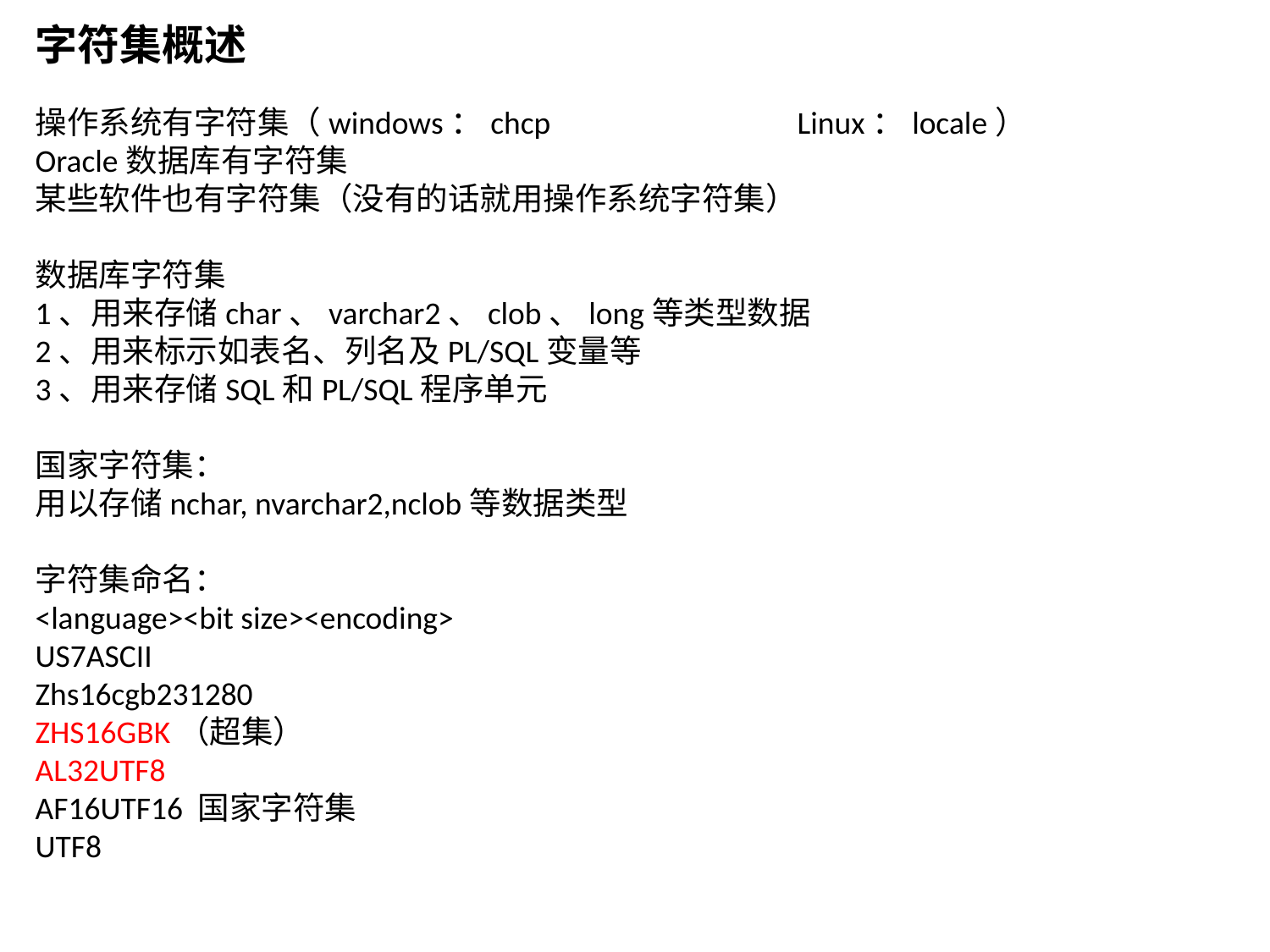

字符集概述
操作系统有字符集（windows：chcp		Linux：locale）
Oracle数据库有字符集
某些软件也有字符集（没有的话就用操作系统字符集）

数据库字符集
1、用来存储char、varchar2、clob、long等类型数据
2、用来标示如表名、列名及PL/SQL变量等
3、用来存储SQL和PL/SQL程序单元

国家字符集：
用以存储nchar, nvarchar2,nclob等数据类型

字符集命名：
<language><bit size><encoding>
US7ASCII
Zhs16cgb231280
ZHS16GBK（超集）
AL32UTF8
AF16UTF16 国家字符集
UTF8